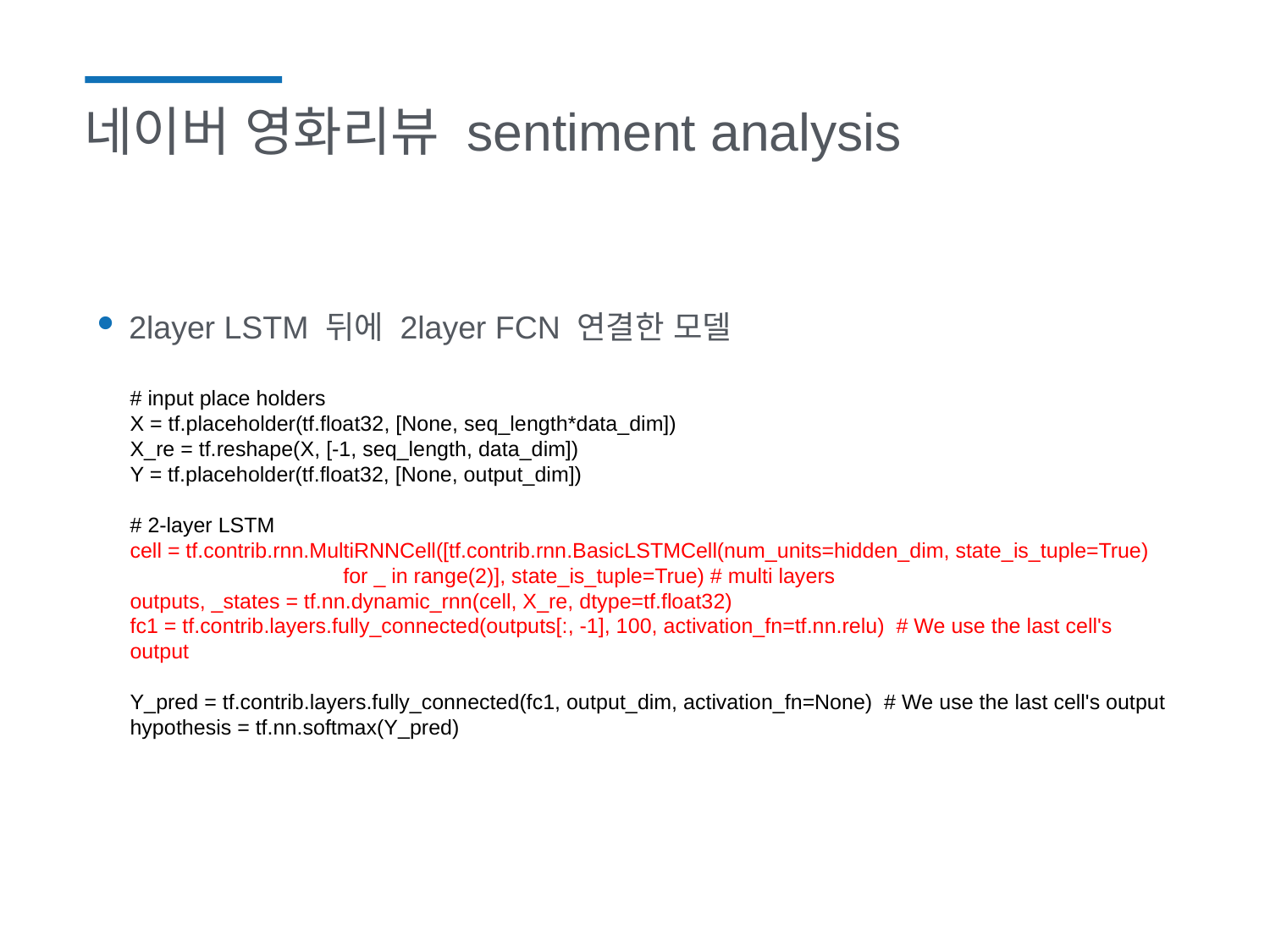

# 네이버 영화리뷰 sentiment analysis
2layer LSTM 뒤에 2layer FCN 연결한 모델

# input place holders
X = tf.placeholder(tf.float32, [None, seq_length*data_dim])
X_re = tf.reshape(X, [-1, seq_length, data_dim])
Y = tf.placeholder(tf.float32, [None, output_dim])

# 2-layer LSTM
cell = tf.contrib.rnn.MultiRNNCell([tf.contrib.rnn.BasicLSTMCell(num_units=hidden_dim, state_is_tuple=True)
                                    for _ in range(2)], state_is_tuple=True) # multi layers
outputs, _states = tf.nn.dynamic_rnn(cell, X_re, dtype=tf.float32)
fc1 = tf.contrib.layers.fully_connected(outputs[:, -1], 100, activation_fn=tf.nn.relu)  # We use the last cell's output

Y_pred = tf.contrib.layers.fully_connected(fc1, output_dim, activation_fn=None)  # We use the last cell's output
hypothesis = tf.nn.softmax(Y_pred)